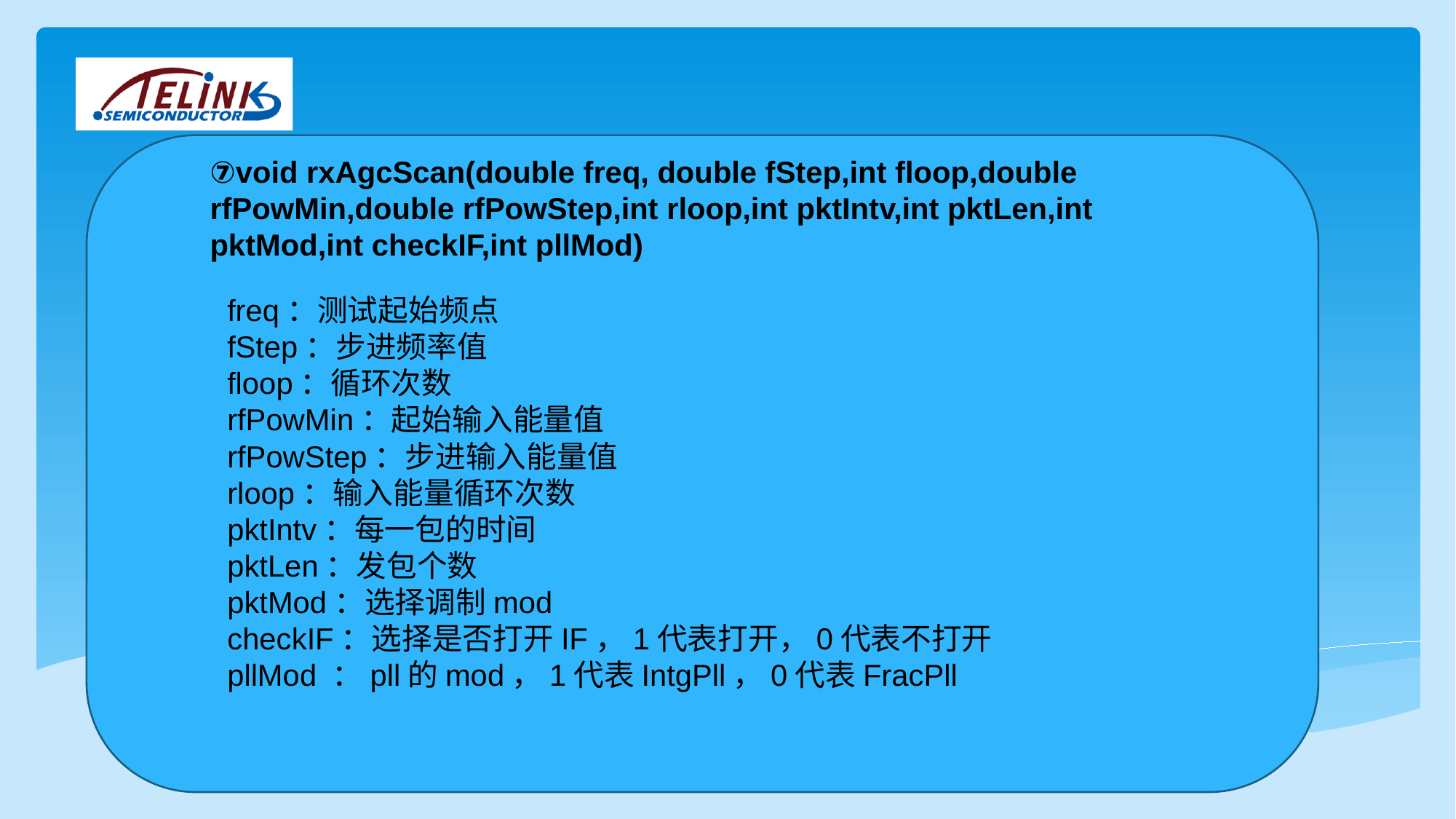

⑦void rxAgcScan(double freq, double fStep,int floop,double rfPowMin,double rfPowStep,int rloop,int pktIntv,int pktLen,int pktMod,int checkIF,int pllMod)
freq：测试起始频点
fStep：步进频率值
floop：循环次数
rfPowMin：起始输入能量值
rfPowStep：步进输入能量值
rloop：输入能量循环次数
pktIntv：每一包的时间
pktLen：发包个数
pktMod：选择调制mod
checkIF：选择是否打开IF，1代表打开，0代表不打开
pllMod ：pll的mod，1代表IntgPll，0代表FracPll